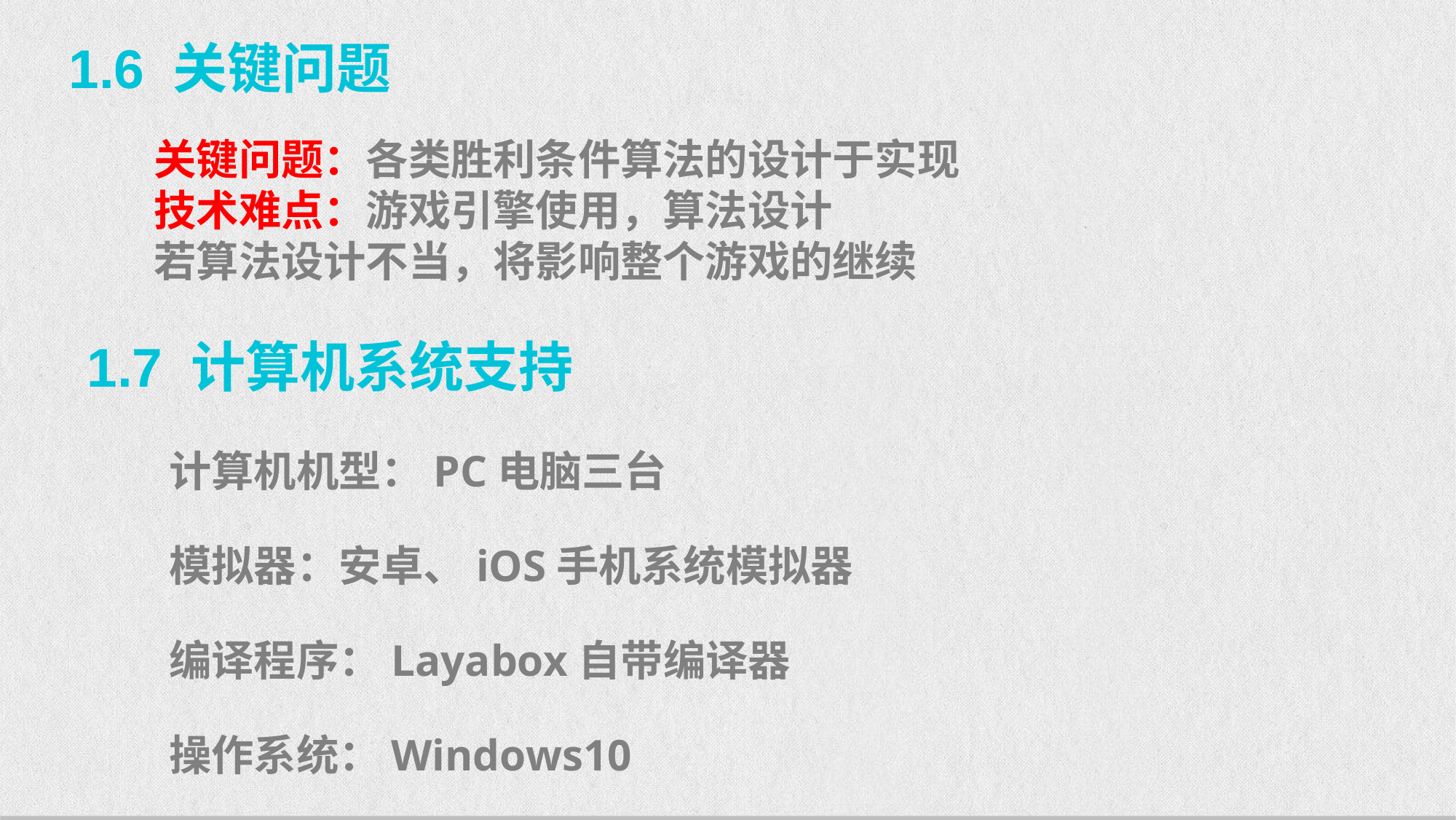

1.6 关键问题
关键问题：各类胜利条件算法的设计于实现
技术难点：游戏引擎使用，算法设计
若算法设计不当，将影响整个游戏的继续
1.7 计算机系统支持
计算机机型：PC电脑三台
模拟器：安卓、iOS手机系统模拟器
编译程序：Layabox自带编译器
操作系统：Windows10